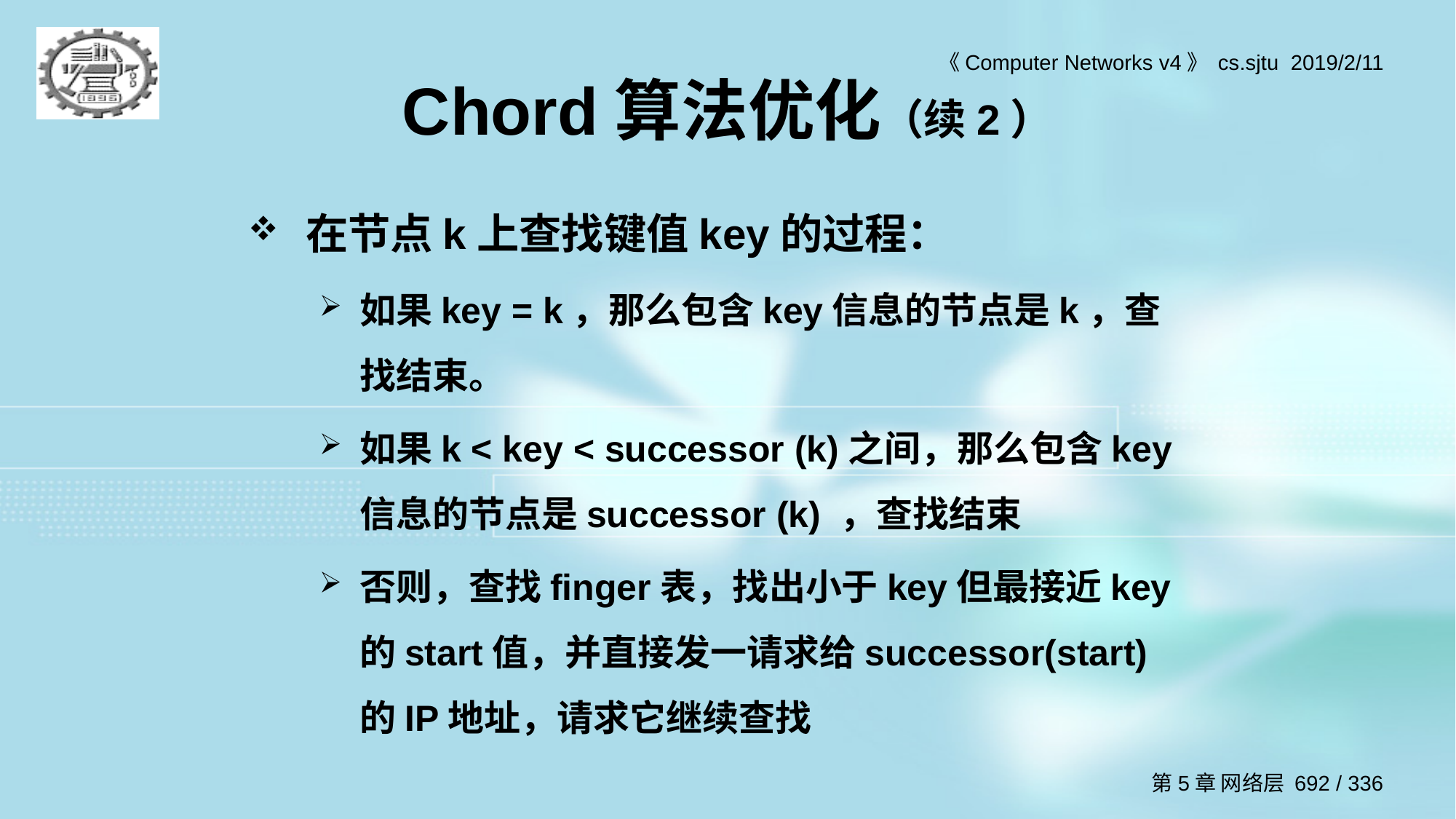

# Chord算法优化（续2）
在节点k上查找键值key的过程：
如果key = k，那么包含key信息的节点是k，查找结束。
如果k < key < successor (k)之间，那么包含key信息的节点是successor (k) ，查找结束
否则，查找finger表，找出小于key但最接近key的start值，并直接发一请求给successor(start)的IP地址，请求它继续查找